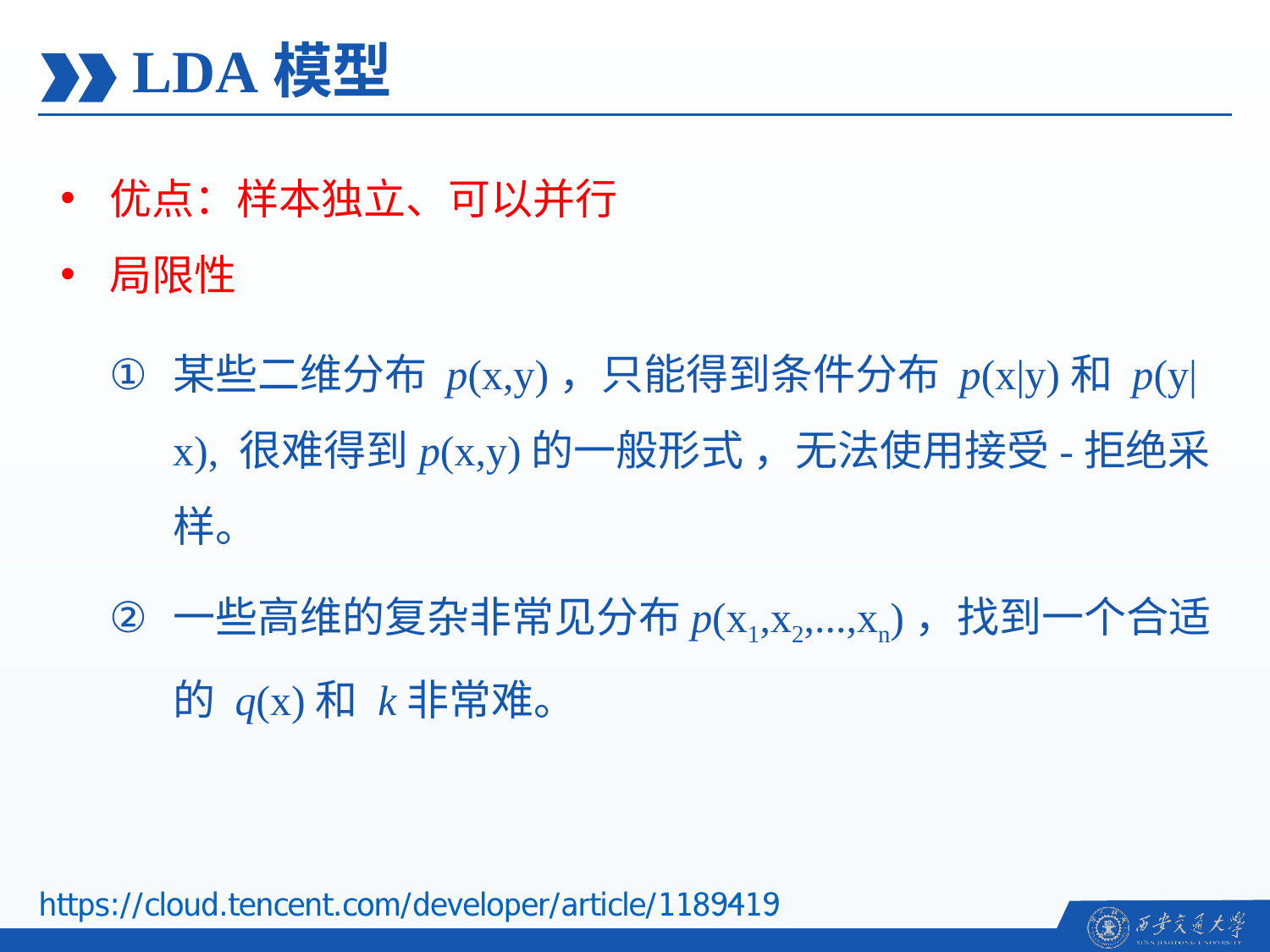

LDA模型
优点：样本独立、可以并行
局限性
某些二维分布 p(x,y)，只能得到条件分布 p(x|y)和 p(y|x), 很难得到p(x,y)的一般形式 ，无法使用接受-拒绝采样。
一些高维的复杂非常见分布p(x1,x2,...,xn)，找到一个合适的 q(x)和 k非常难。
https://cloud.tencent.com/developer/article/1189419